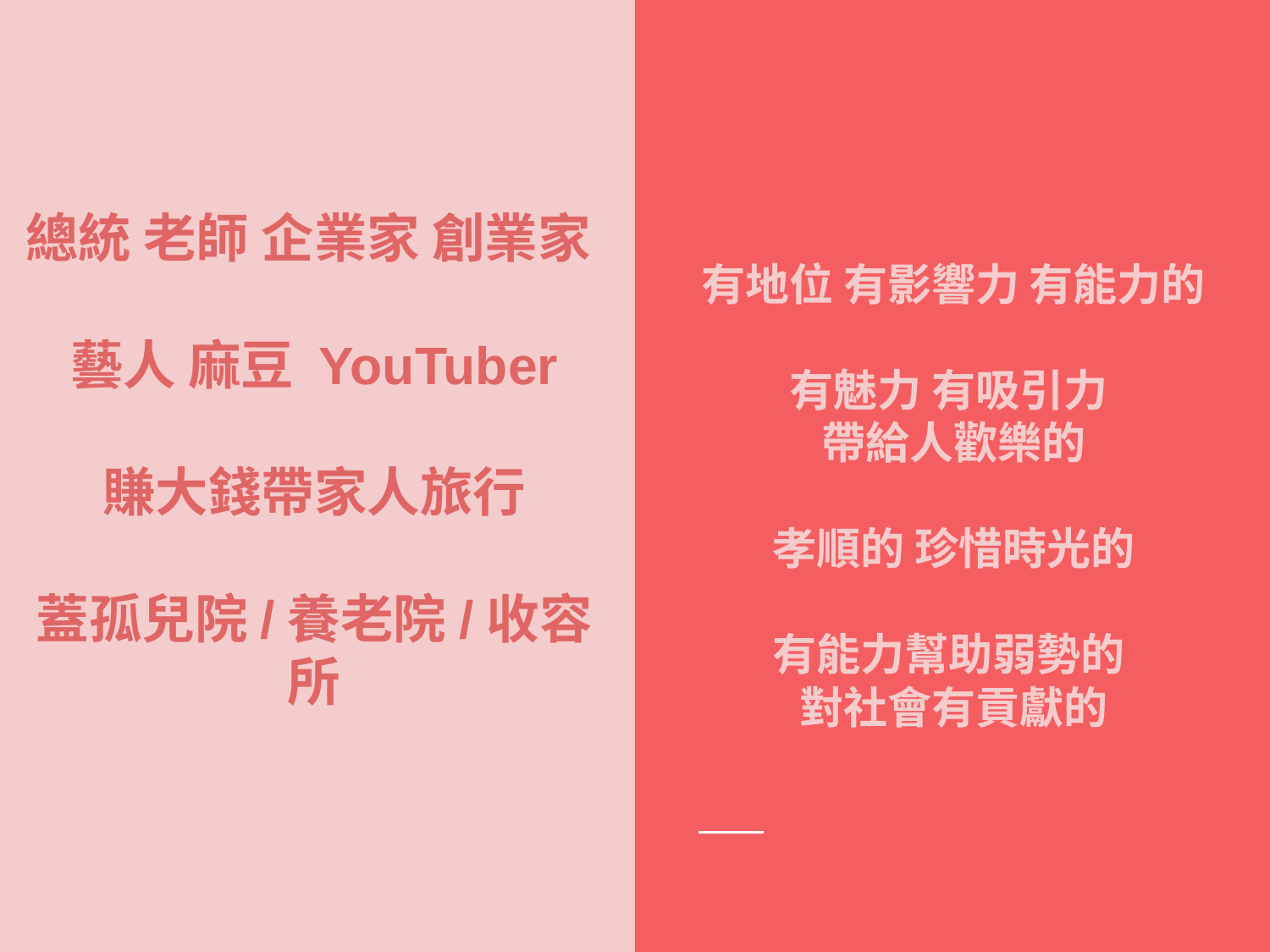

# 總統 老師 企業家 創業家

藝人 麻豆 YouTuber

賺大錢帶家人旅行

蓋孤兒院/養老院/收容所
有地位 有影響力 有能力的

有魅力 有吸引力
帶給人歡樂的

孝順的 珍惜時光的

有能力幫助弱勢的
對社會有貢獻的